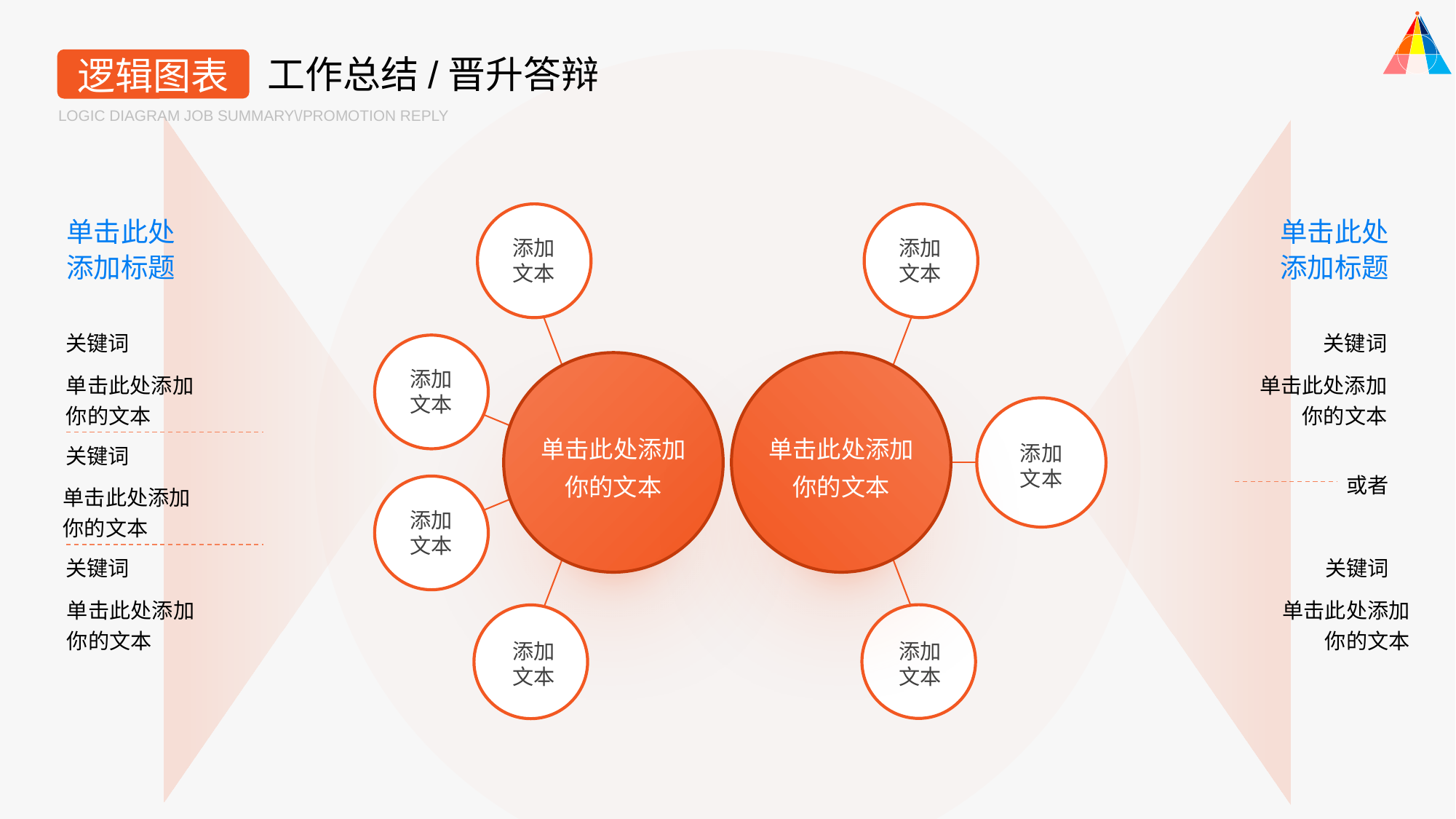

工作总结/晋升答辩

逻辑图表
LOGIC DIAGRAM JOB SUMMARY\/PROMOTION REPLY

单击此处
添加标题
单击此处
添加标题
添加
文本
添加
文本
关键词
单击此处添加
你的文本
关键词

添加
文本
单击此处添加
你的文本

单击此处添加
你的文本
单击此处添加
你的文本
添加
文本
关键词
单击此处添加
你的文本
或者

添加
文本
关键词
关键词
单击此处添加
你的文本
单击此处添加
你的文本

添加
文本
添加
文本